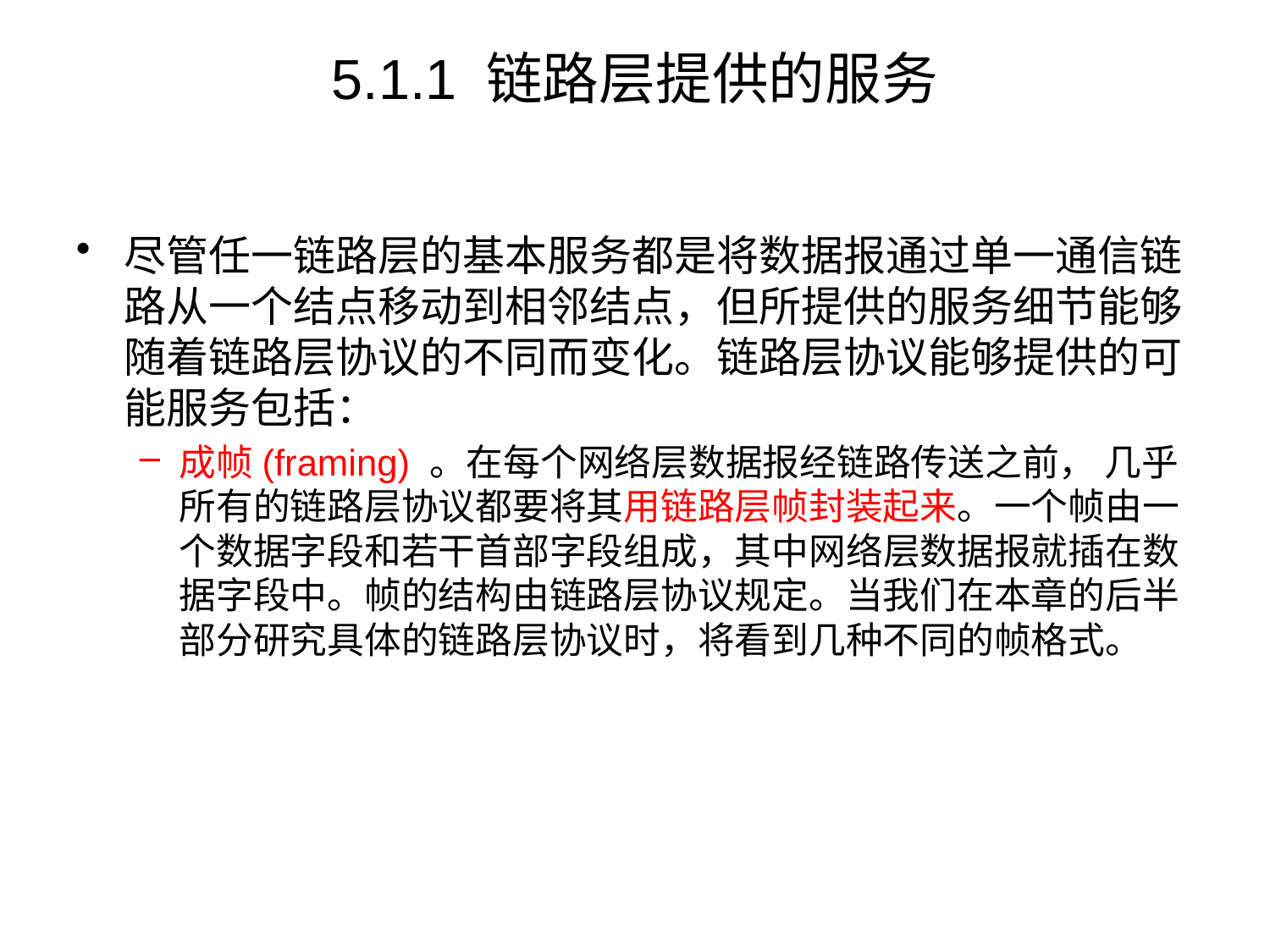

# 5.1.1 链路层提供的服务
尽管任一链路层的基本服务都是将数据报通过单一通信链路从一个结点移动到相邻结点，但所提供的服务细节能够随着链路层协议的不同而变化。链路层协议能够提供的可能服务包括：
成帧(framing) 。在每个网络层数据报经链路传送之前， 几乎所有的链路层协议都要将其用链路层帧封装起来。一个帧由一个数据字段和若干首部字段组成，其中网络层数据报就插在数据字段中。帧的结构由链路层协议规定。当我们在本章的后半部分研究具体的链路层协议时，将看到几种不同的帧格式。